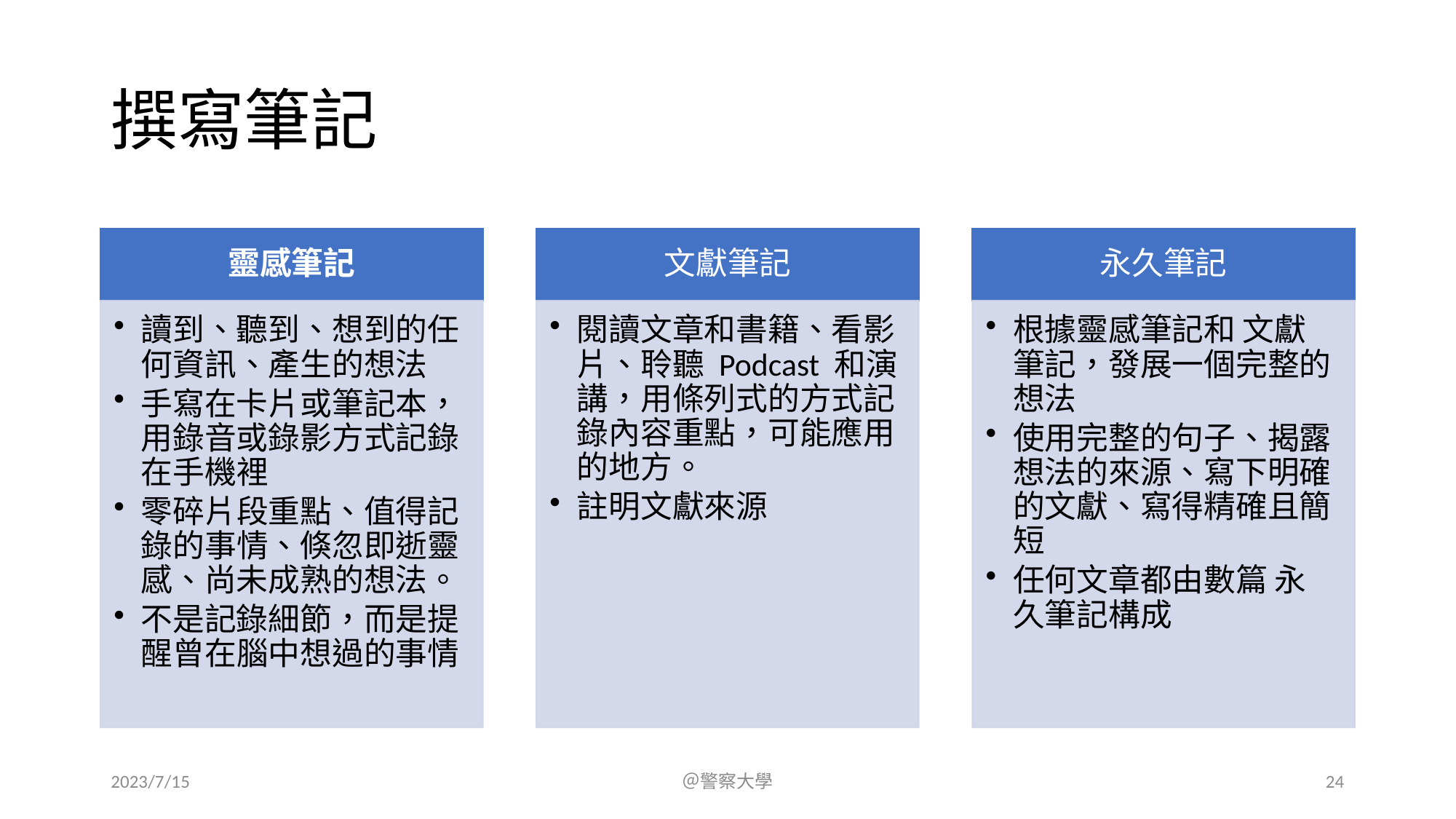

# 撰寫筆記
靈感筆記
讀到、聽到、想到的任何資訊、產生的想法
手寫在卡片或筆記本，用錄音或錄影方式記錄在手機裡
零碎片段重點、值得記錄的事情、倏忽即逝靈感、尚未成熟的想法。
不是記錄細節，而是提醒曾在腦中想過的事情
文獻筆記
閱讀文章和書籍、看影片、聆聽 Podcast 和演講，用條列式的方式記錄內容重點，可能應用的地方。
註明文獻來源
永久筆記
根據靈感筆記和 文獻筆記，發展一個完整的想法
使用完整的句子、揭露想法的來源、寫下明確的文獻、寫得精確且簡短
任何文章都由數篇 永久筆記構成
2023/7/15
＠警察大學
24